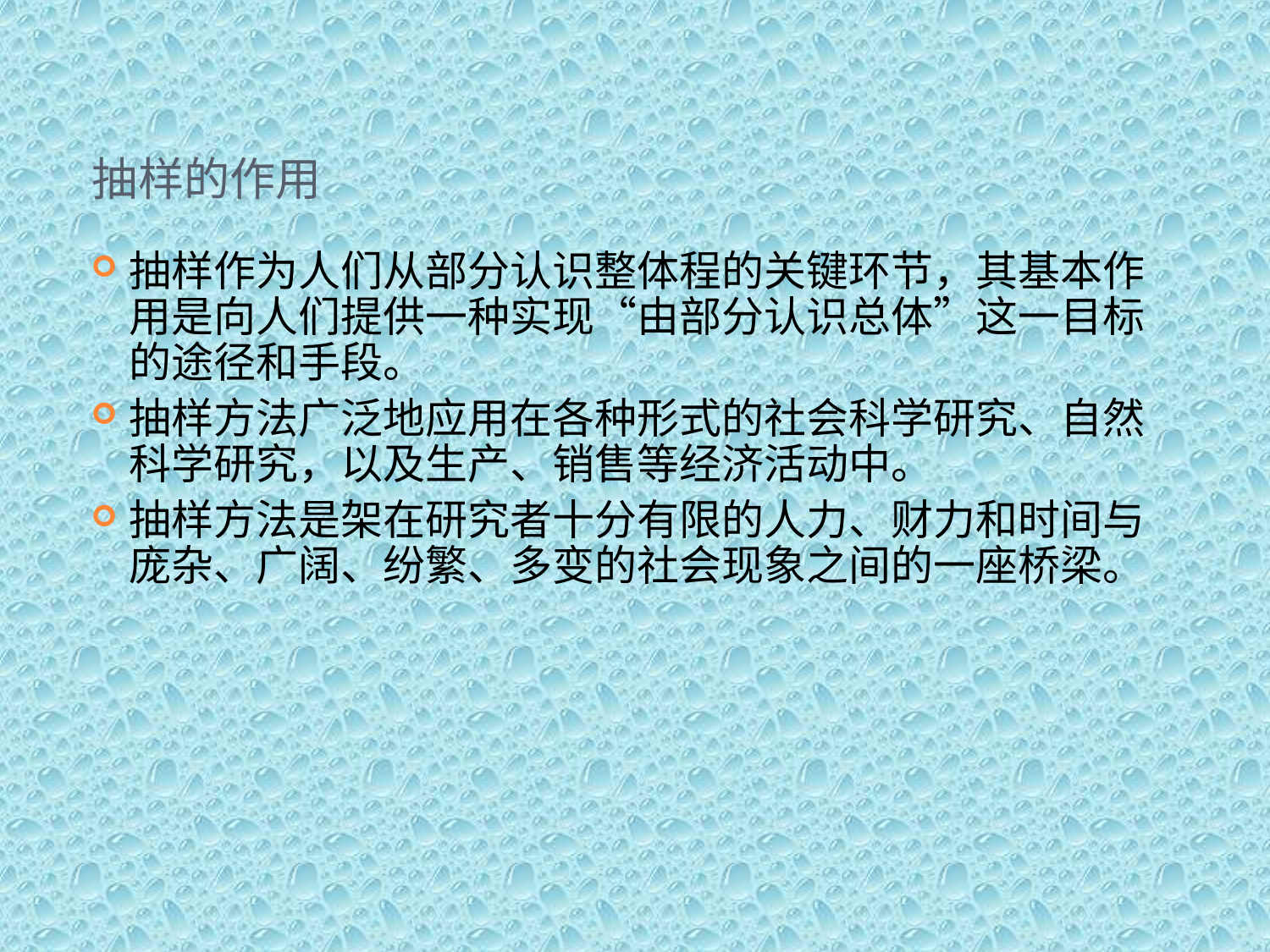

# 抽样的作用
抽样作为人们从部分认识整体程的关键环节，其基本作用是向人们提供一种实现“由部分认识总体”这一目标的途径和手段。
抽样方法广泛地应用在各种形式的社会科学研究、自然科学研究，以及生产、销售等经济活动中。
抽样方法是架在研究者十分有限的人力、财力和时间与庞杂、广阔、纷繁、多变的社会现象之间的一座桥梁。